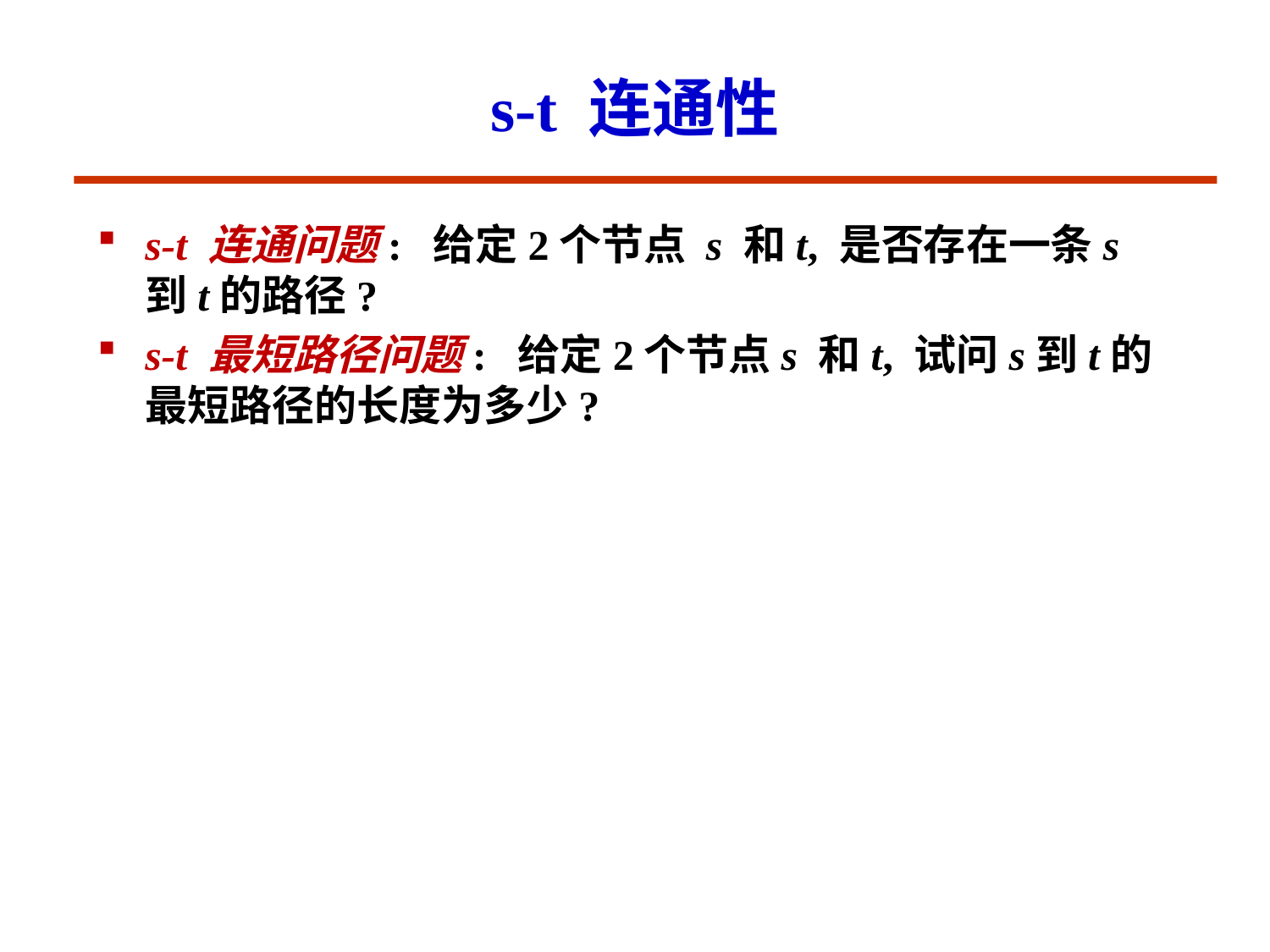

# s-t 连通性
s-t 连通问题:  给定2个节点 s 和t, 是否存在一条s 到t的路径?
s-t 最短路径问题:  给定2个节点s 和t, 试问s到t的最短路径的长度为多少?